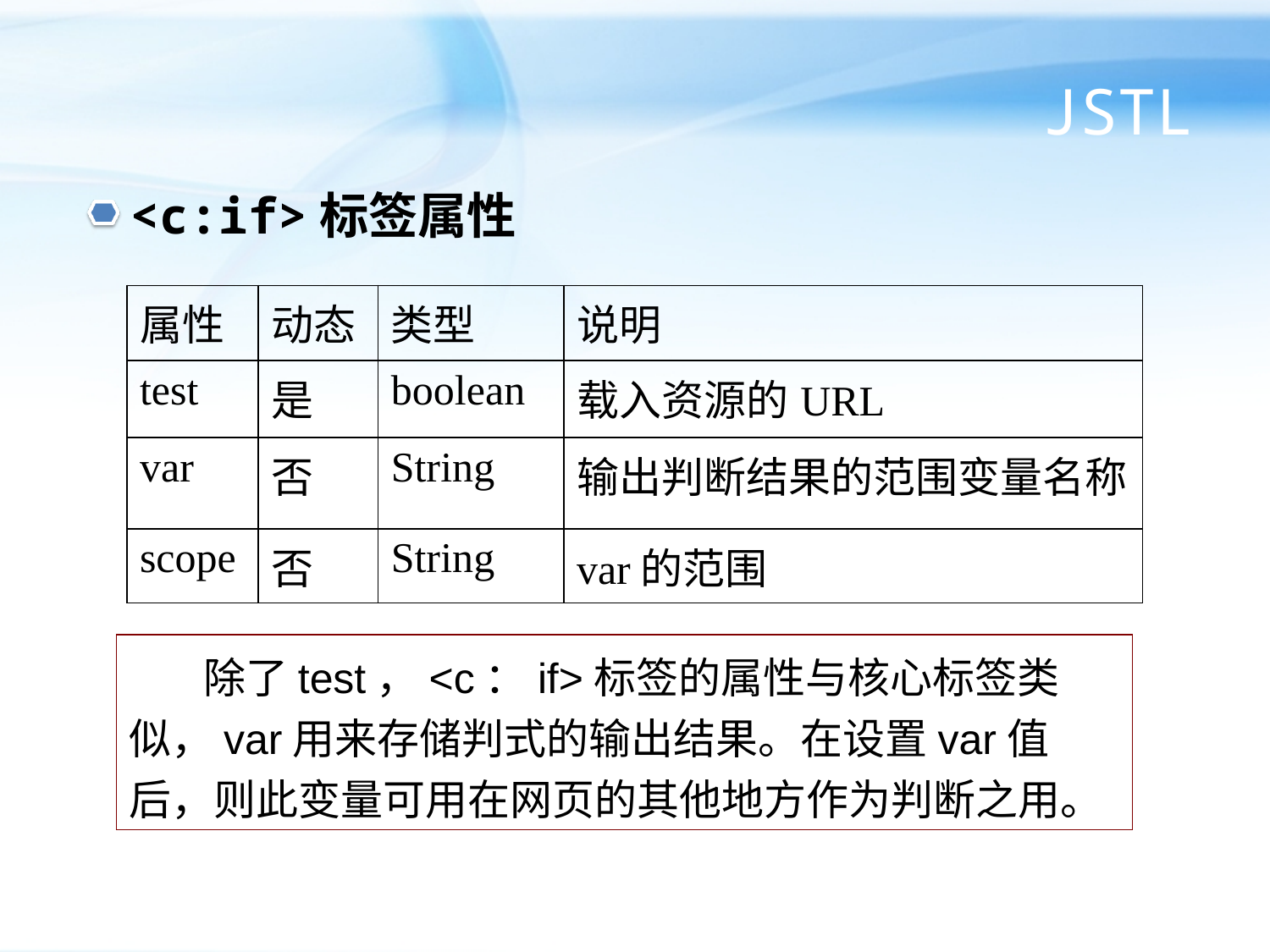

# JSTL
<c:if>标签属性

| 属性 | 动态 | 类型 | 说明 |
| --- | --- | --- | --- |
| test | 是 | boolean | 载入资源的URL |
| var | 否 | String | 输出判断结果的范围变量名称 |
| scope | 否 | String | var的范围 |
除了test，<c：if>标签的属性与核心标签类似，var用来存储判式的输出结果。在设置var值后，则此变量可用在网页的其他地方作为判断之用。